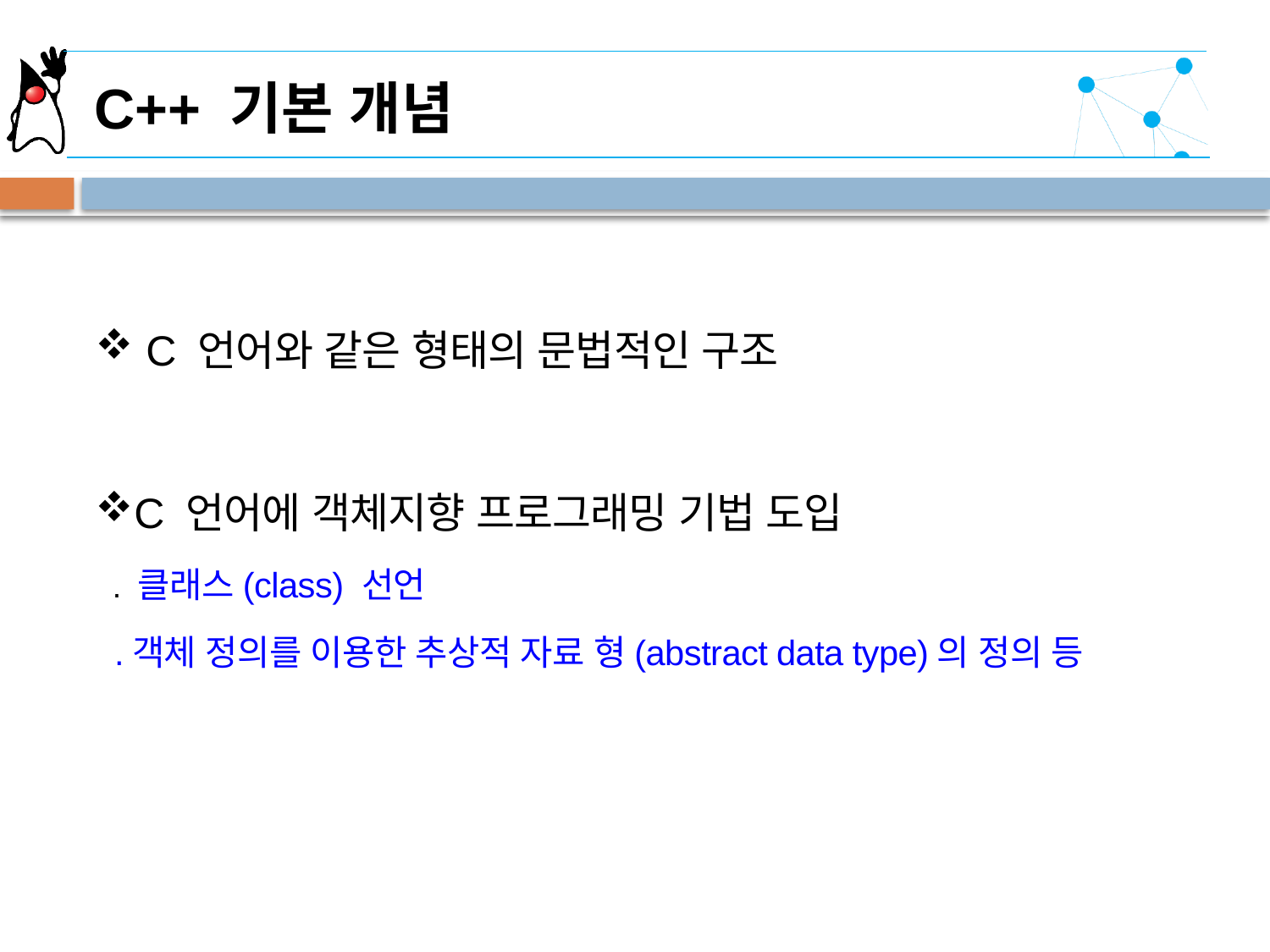

C++ 기본 개념
 C 언어와 같은 형태의 문법적인 구조

C 언어에 객체지향 프로그래밍 기법 도입
  . 클래스(class) 선언
  .객체 정의를 이용한 추상적 자료 형(abstract data type)의 정의 등